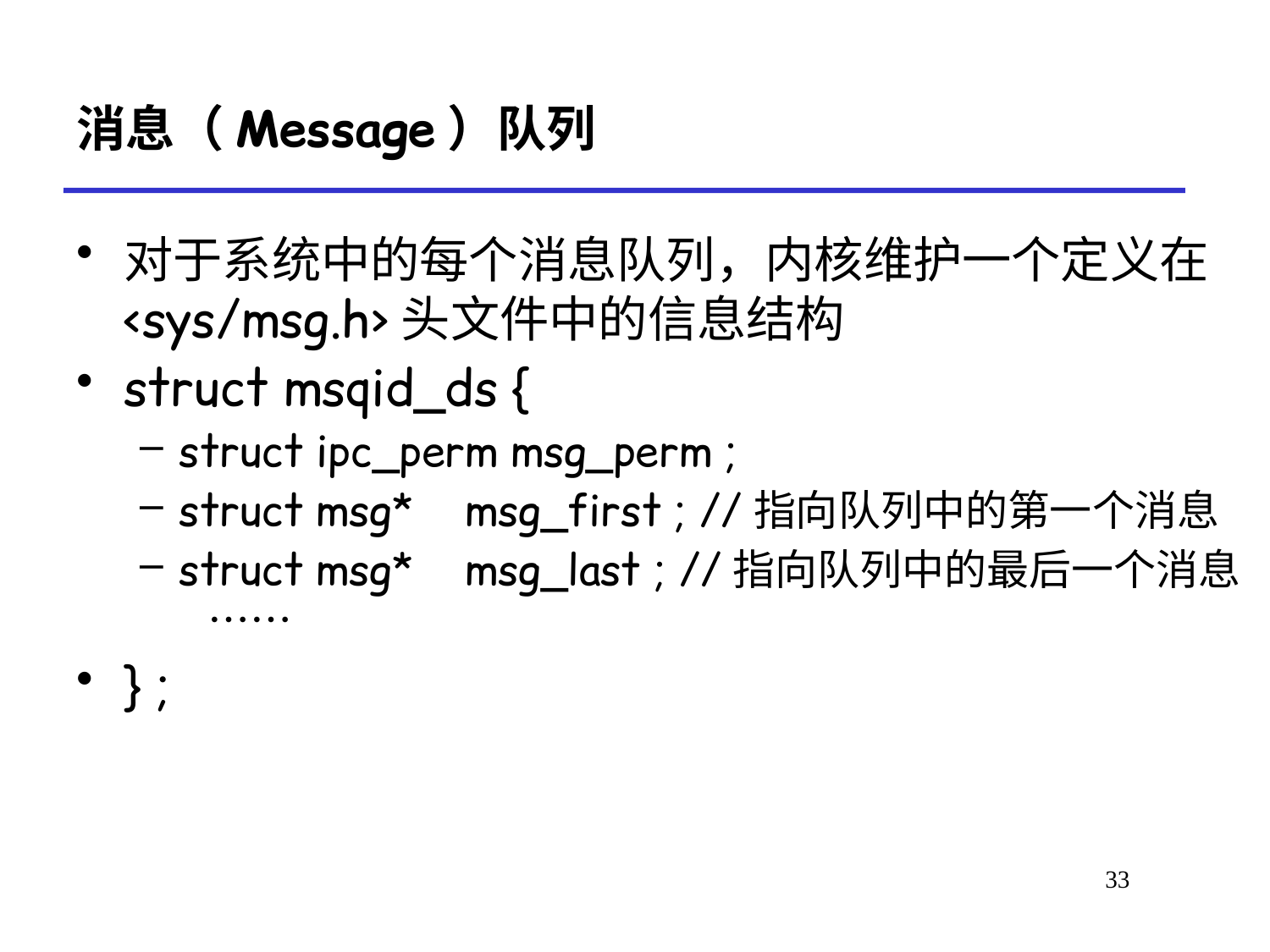

# 消息（Message）队列
对于系统中的每个消息队列，内核维护一个定义在<sys/msg.h>头文件中的信息结构
struct msqid_ds {
struct ipc_perm msg_perm ;
struct msg*    msg_first ; //指向队列中的第一个消息
struct msg*    msg_last ; //指向队列中的最后一个消息    ……
} ;

33